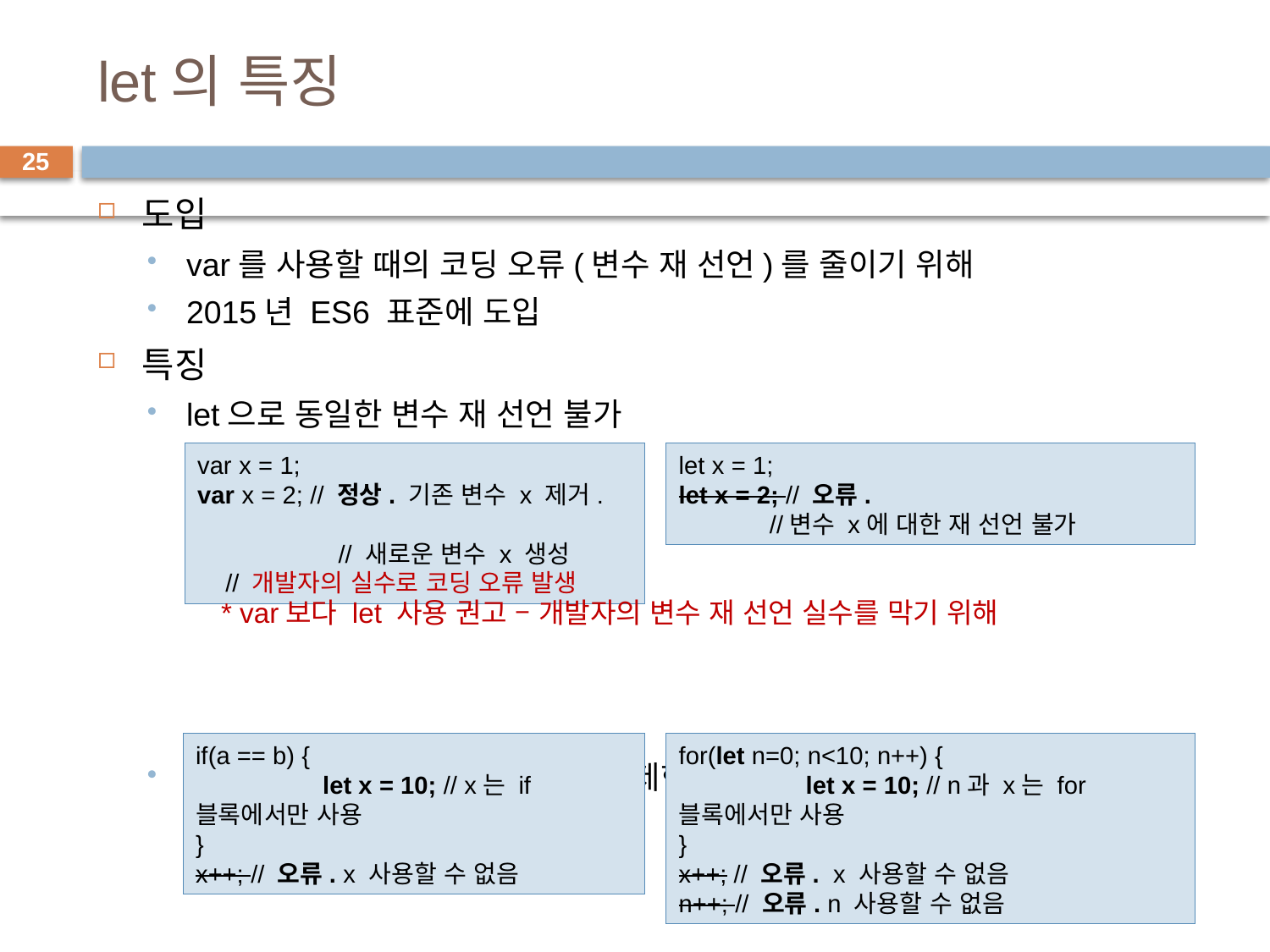

# let의 특징
25
도입
var를 사용할 때의 코딩 오류(변수 재 선언)를 줄이기 위해
2015년 ES6 표준에 도입
특징
let으로 동일한 변수 재 선언 불가

let은 변수 사용 범위를 블록 내로 제한
var x = 1;
var x = 2; // 정상. 기존 변수 x 제거.
				  // 새로운 변수 x 생성
    // 개발자의 실수로 코딩 오류 발생
let x = 1;
let x = 2; // 오류.
             //변수 x에 대한 재 선언 불가
* var보다 let 사용 권고 – 개발자의 변수 재 선언 실수를 막기 위해
if(a == b) {
	let x = 10; // x는 if 블록에서만 사용
}
x++; // 오류. x 사용할 수 없음
for(let n=0; n<10; n++) {
	let x = 10; // n과 x는 for 블록에서만 사용
}
x++; // 오류.  x 사용할 수 없음
n++; // 오류. n 사용할 수 없음